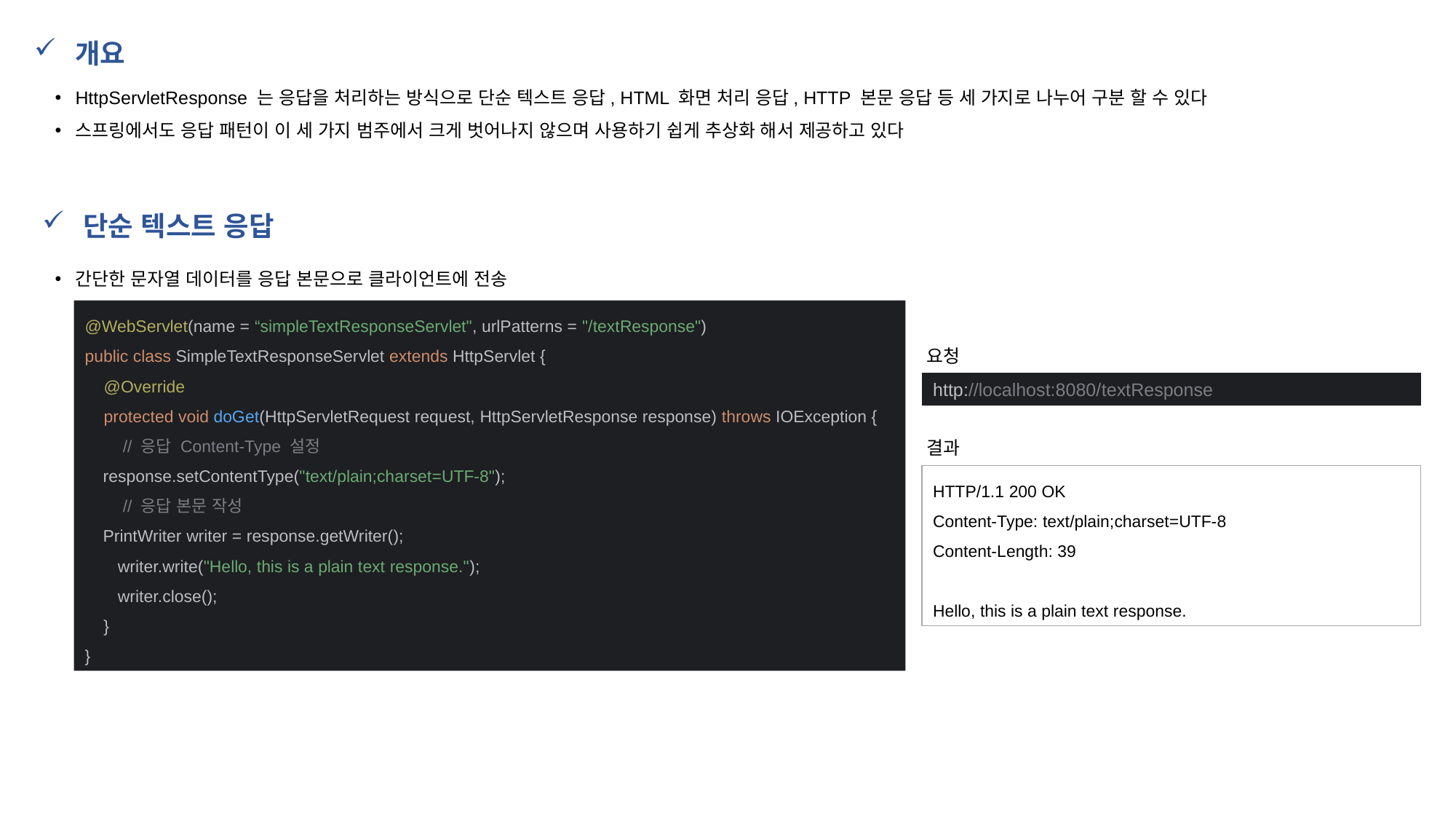

개요
HttpServletResponse 는 응답을 처리하는 방식으로 단순 텍스트 응답, HTML 화면 처리 응답, HTTP 본문 응답 등 세 가지로 나누어 구분 할 수 있다
스프링에서도 응답 패턴이 이 세 가지 범주에서 크게 벗어나지 않으며 사용하기 쉽게 추상화 해서 제공하고 있다
단순 텍스트 응답
간단한 문자열 데이터를 응답 본문으로 클라이언트에 전송
@WebServlet(name = “simpleTextResponseServlet", urlPatterns = "/textResponse")
public class SimpleTextResponseServlet extends HttpServlet {
    @Override
    protected void doGet(HttpServletRequest request, HttpServletResponse response) throws IOException {
        // 응답 Content-Type 설정
   response.setContentType("text/plain;charset=UTF-8");
        // 응답 본문 작성
   PrintWriter writer = response.getWriter();
       writer.write("Hello, this is a plain text response.");
       writer.close();
    }
}
요청
http://localhost:8080/textResponse
결과
HTTP/1.1 200 OK
Content-Type: text/plain;charset=UTF-8
Content-Length: 39

Hello, this is a plain text response.